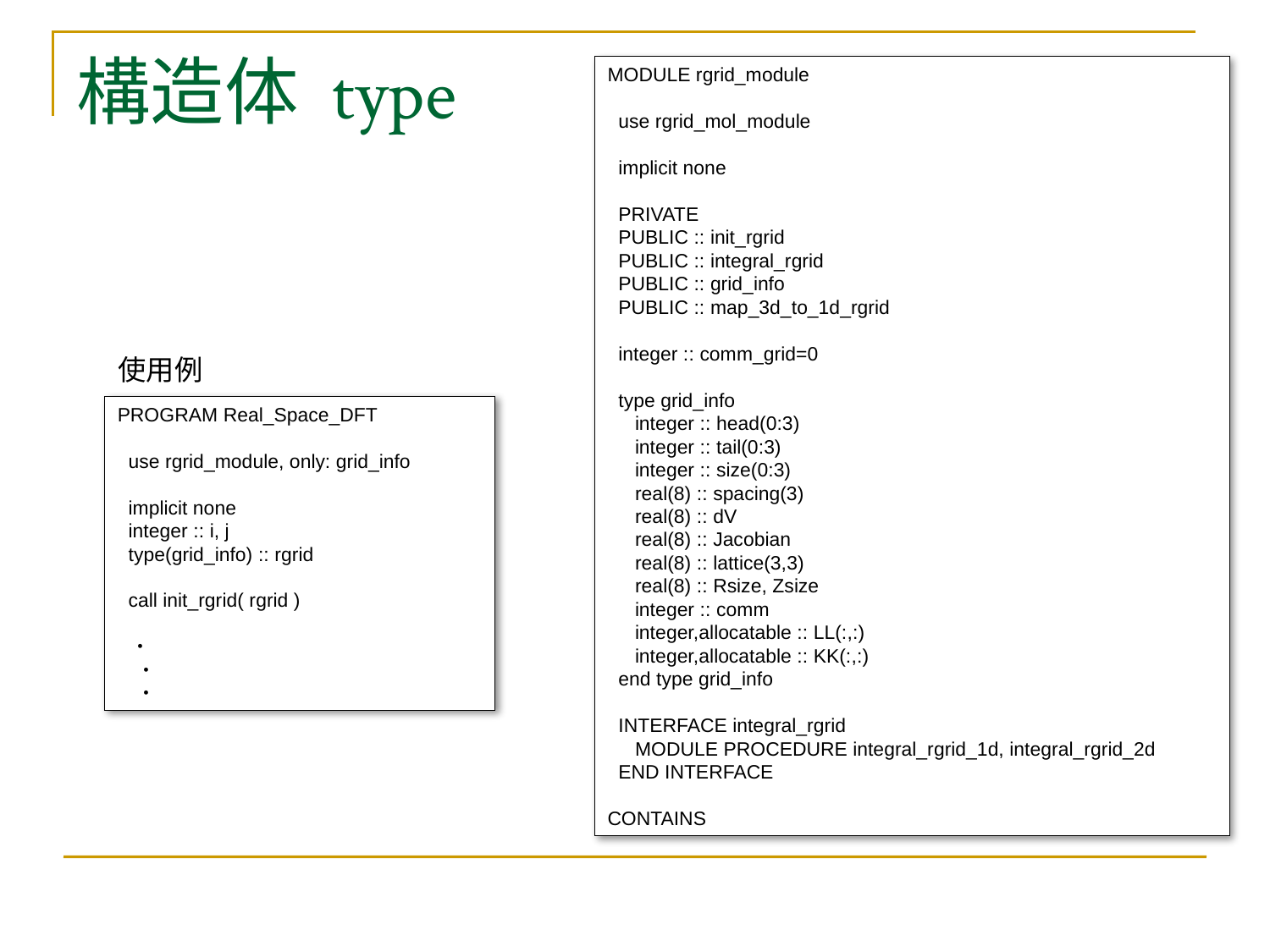

# 構造体 type
MODULE rgrid_module

  use rgrid_mol_module

  implicit none

  PRIVATE
  PUBLIC :: init_rgrid
  PUBLIC :: integral_rgrid
  PUBLIC :: grid_info
  PUBLIC :: map_3d_to_1d_rgrid

  integer :: comm_grid=0

  type grid_info
     integer :: head(0:3)
     integer :: tail(0:3)
     integer :: size(0:3)
     real(8) :: spacing(3)
     real(8) :: dV
     real(8) :: Jacobian
     real(8) :: lattice(3,3)
     real(8) :: Rsize, Zsize
     integer :: comm
     integer,allocatable :: LL(:,:)
     integer,allocatable :: KK(:,:)
  end type grid_info

  INTERFACE integral_rgrid
     MODULE PROCEDURE integral_rgrid_1d, integral_rgrid_2d
  END INTERFACE

CONTAINS
使用例
PROGRAM Real_Space_DFT

  use rgrid_module, only: grid_info

  implicit none
  integer :: i, j
  type(grid_info) :: rgrid

  call init_rgrid( rgrid )

  ・
　・
　・